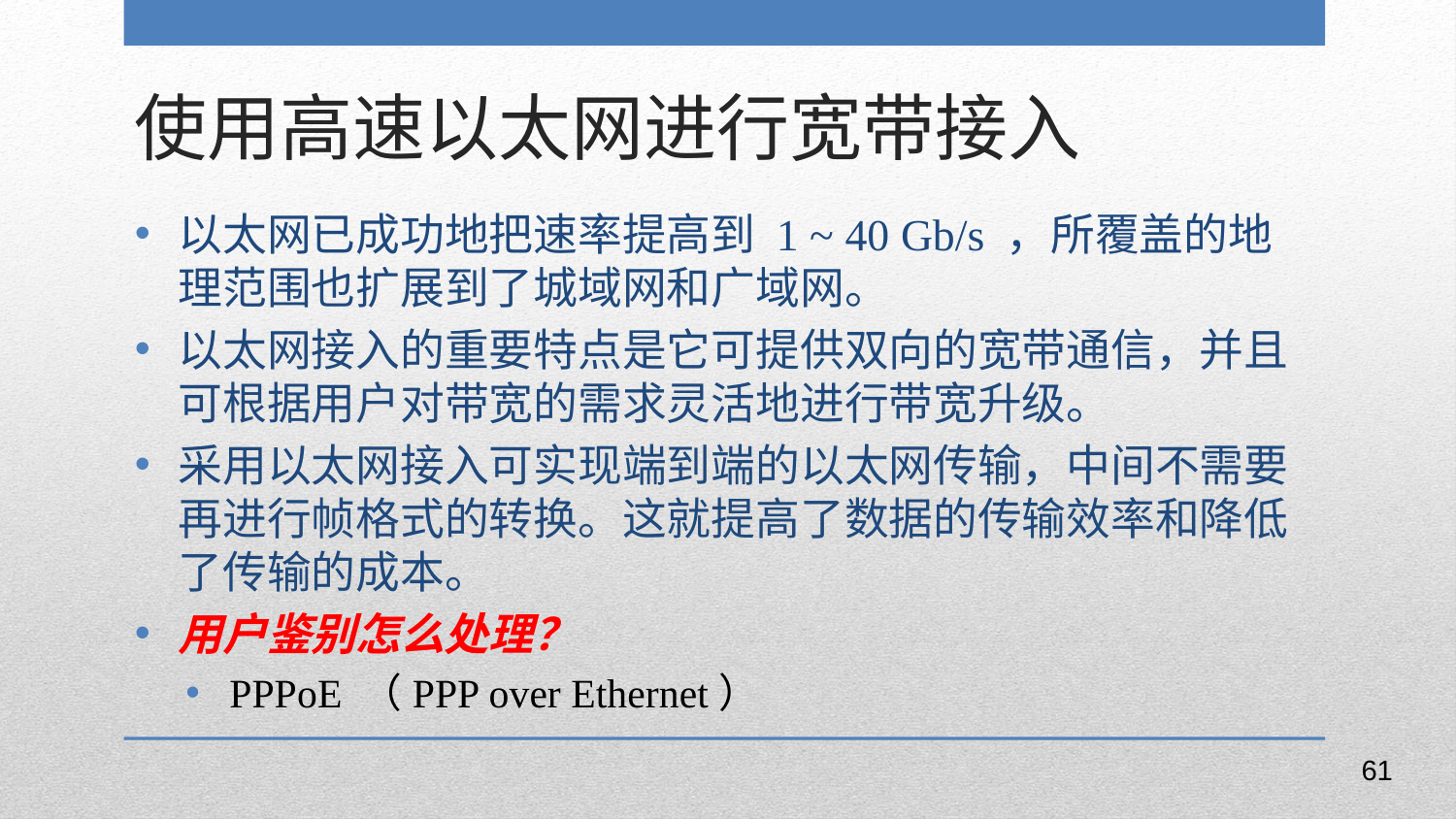

使用高速以太网进行宽带接入
以太网已成功地把速率提高到 1 ~ 40 Gb/s ，所覆盖的地理范围也扩展到了城域网和广域网。
以太网接入的重要特点是它可提供双向的宽带通信，并且可根据用户对带宽的需求灵活地进行带宽升级。
采用以太网接入可实现端到端的以太网传输，中间不需要再进行帧格式的转换。这就提高了数据的传输效率和降低了传输的成本。
用户鉴别怎么处理？
PPPoE （PPP over Ethernet）
61